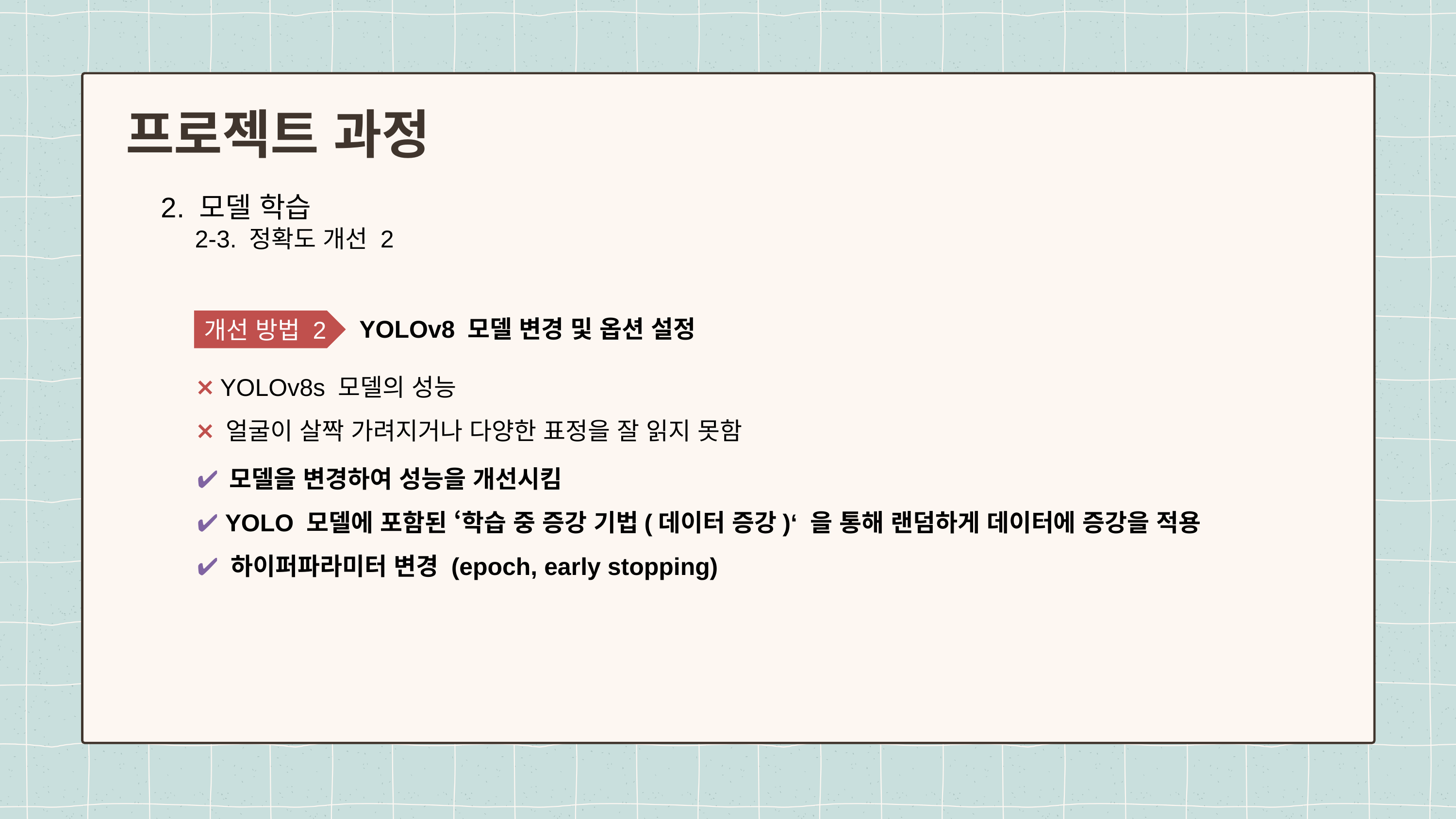

프로젝트 과정
2. 모델 학습
     2-3. 정확도 개선 2
YOLOv8 모델 변경 및 옵션 설정
개선 방법 2
❌ YOLOv8s 모델의 성능
❌ 얼굴이 살짝 가려지거나 다양한 표정을 잘 읽지 못함
✔ 모델을 변경하여 성능을 개선시킴
✔ YOLO 모델에 포함된 ‘학습 중 증강 기법(데이터 증강)‘ 을 통해 랜덤하게 데이터에 증강을 적용
✔ 하이퍼파라미터 변경 (epoch, early stopping)